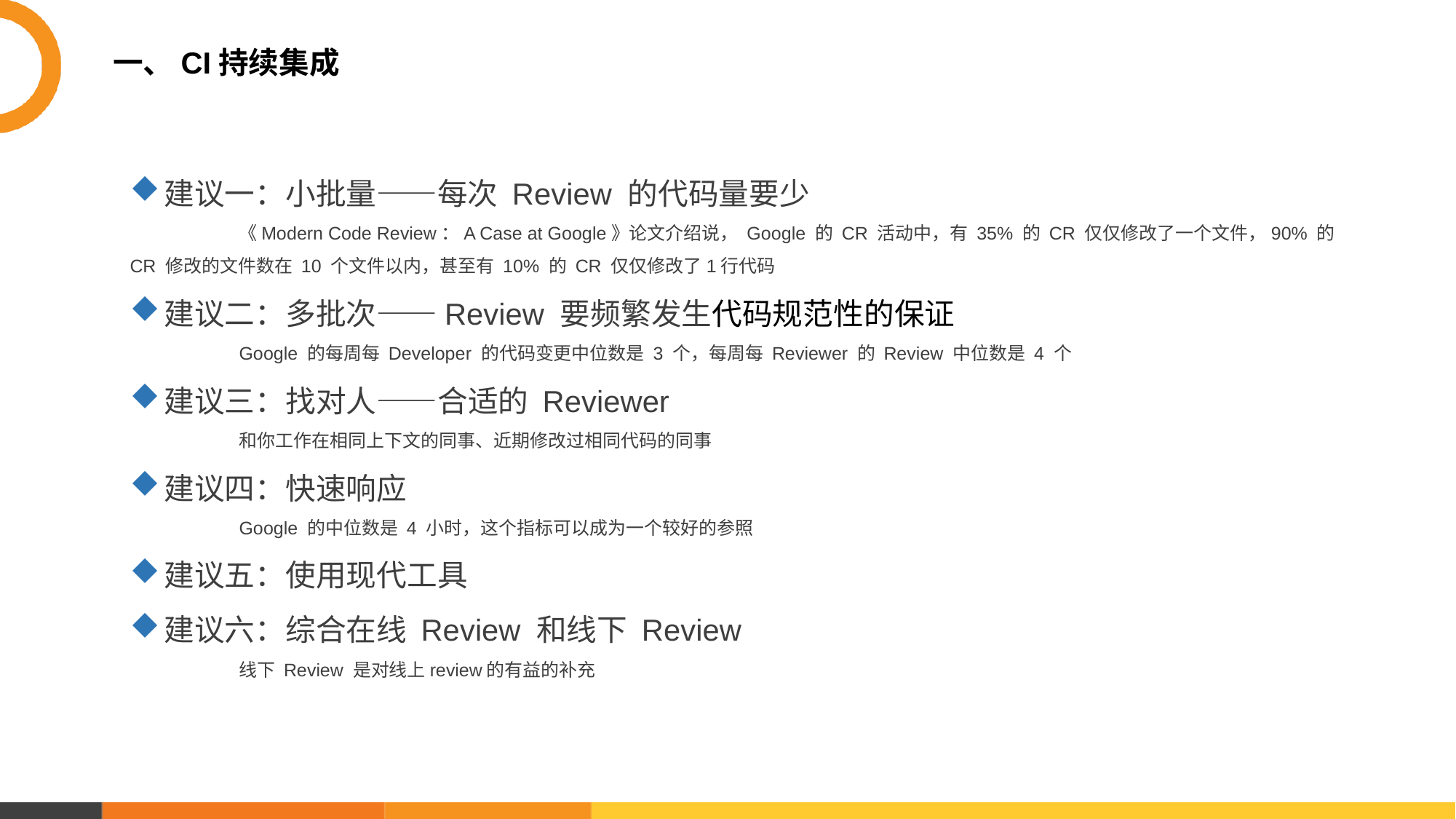

# 一、CI持续集成
建议一：小批量——每次 Review 的代码量要少
	《Modern Code Review：A Case at Google》论文介绍说， Google 的 CR 活动中，有 35% 的 CR 仅仅修改了一个文件，90% 的 CR 修改的文件数在 10 个文件以内，甚至有 10% 的 CR 仅仅修改了1行代码
建议二：多批次——Review 要频繁发生代码规范性的保证
	Google 的每周每 Developer 的代码变更中位数是 3 个，每周每 Reviewer 的 Review 中位数是 4 个
建议三：找对人——合适的 Reviewer
	和你工作在相同上下文的同事、近期修改过相同代码的同事
建议四：快速响应
	Google 的中位数是 4 小时，这个指标可以成为一个较好的参照
建议五：使用现代工具
建议六：综合在线 Review 和线下 Review
	线下 Review 是对线上review的有益的补充